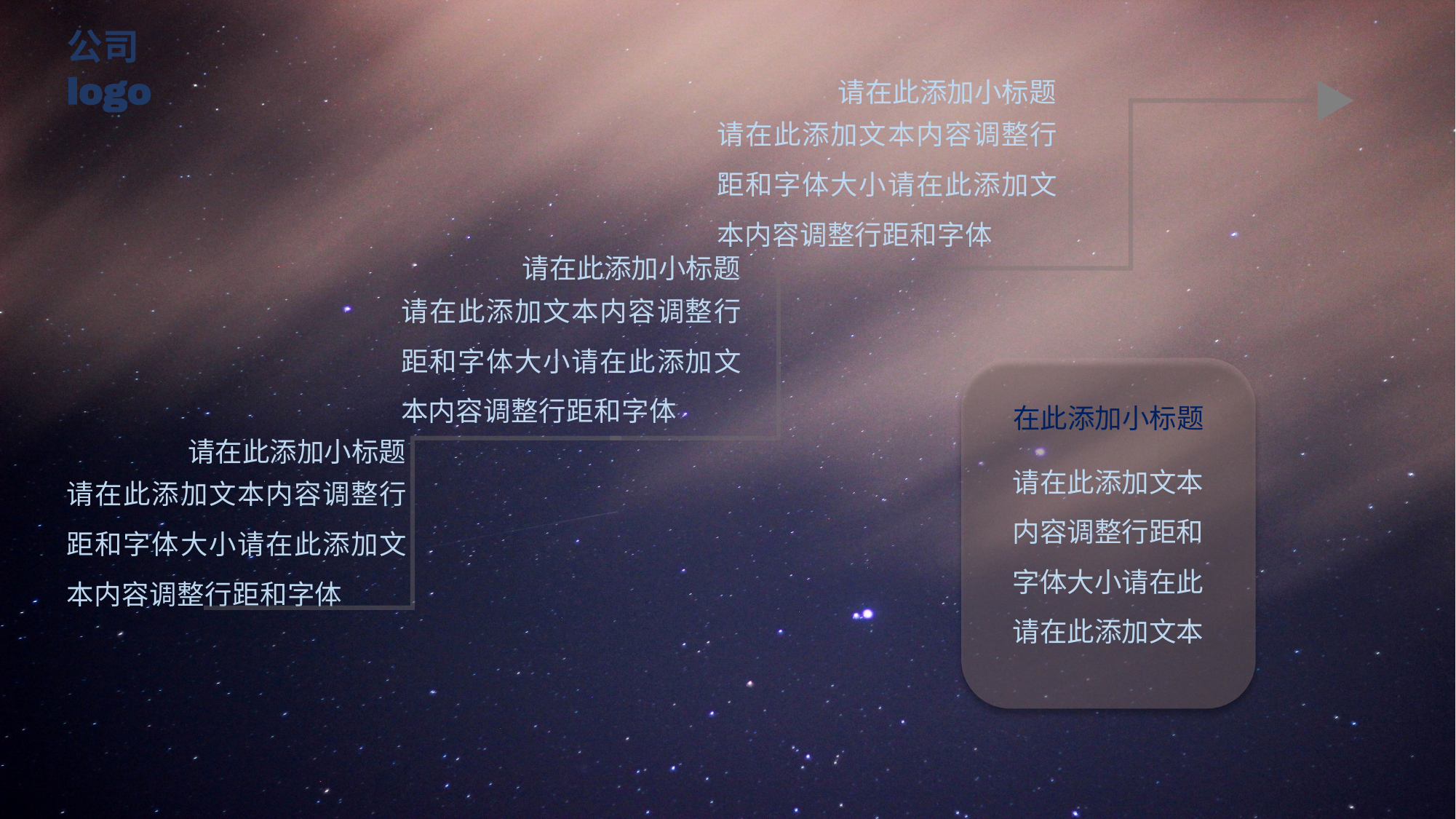

公司logo
请在此添加小标题

请在此添加文本内容调整行距和字体大小请在此添加文本内容调整行距和字体
请在此添加小标题
请在此添加文本内容调整行距和字体大小请在此添加文本内容调整行距和字体

在此添加小标题
请在此添加小标题
请在此添加文本内容调整行距和字体大小请在此
请在此添加文本
请在此添加文本内容调整行距和字体大小请在此添加文本内容调整行距和字体